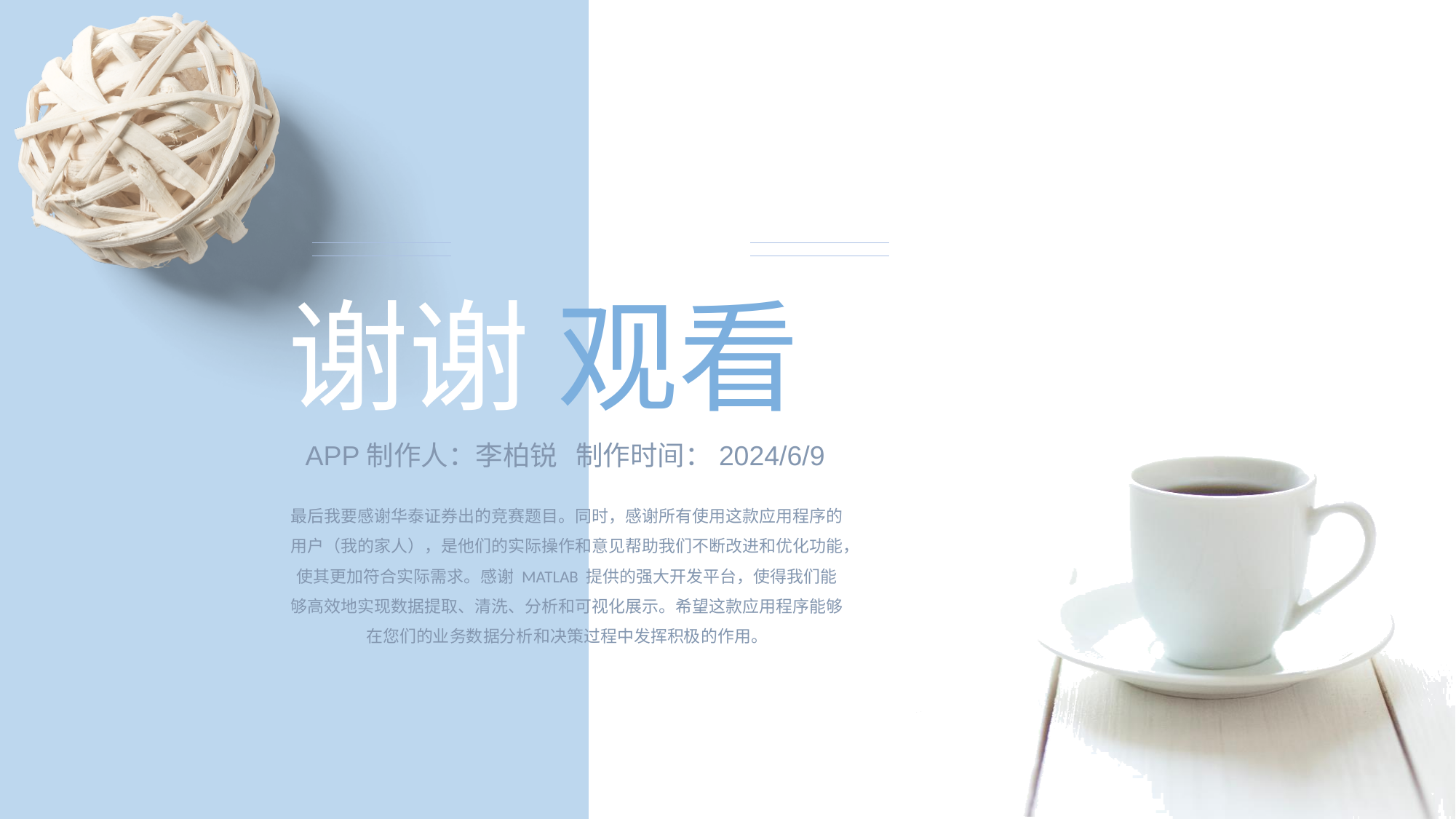

谢谢 观看
APP制作人：李柏锐   制作时间：2024/6/9
最后我要感谢华泰证券出的竞赛题目。同时，感谢所有使用这款应用程序的用户（我的家人），是他们的实际操作和意见帮助我们不断改进和优化功能，使其更加符合实际需求。感谢 MATLAB 提供的强大开发平台，使得我们能够高效地实现数据提取、清洗、分析和可视化展示。希望这款应用程序能够在您们的业务数据分析和决策过程中发挥积极的作用。